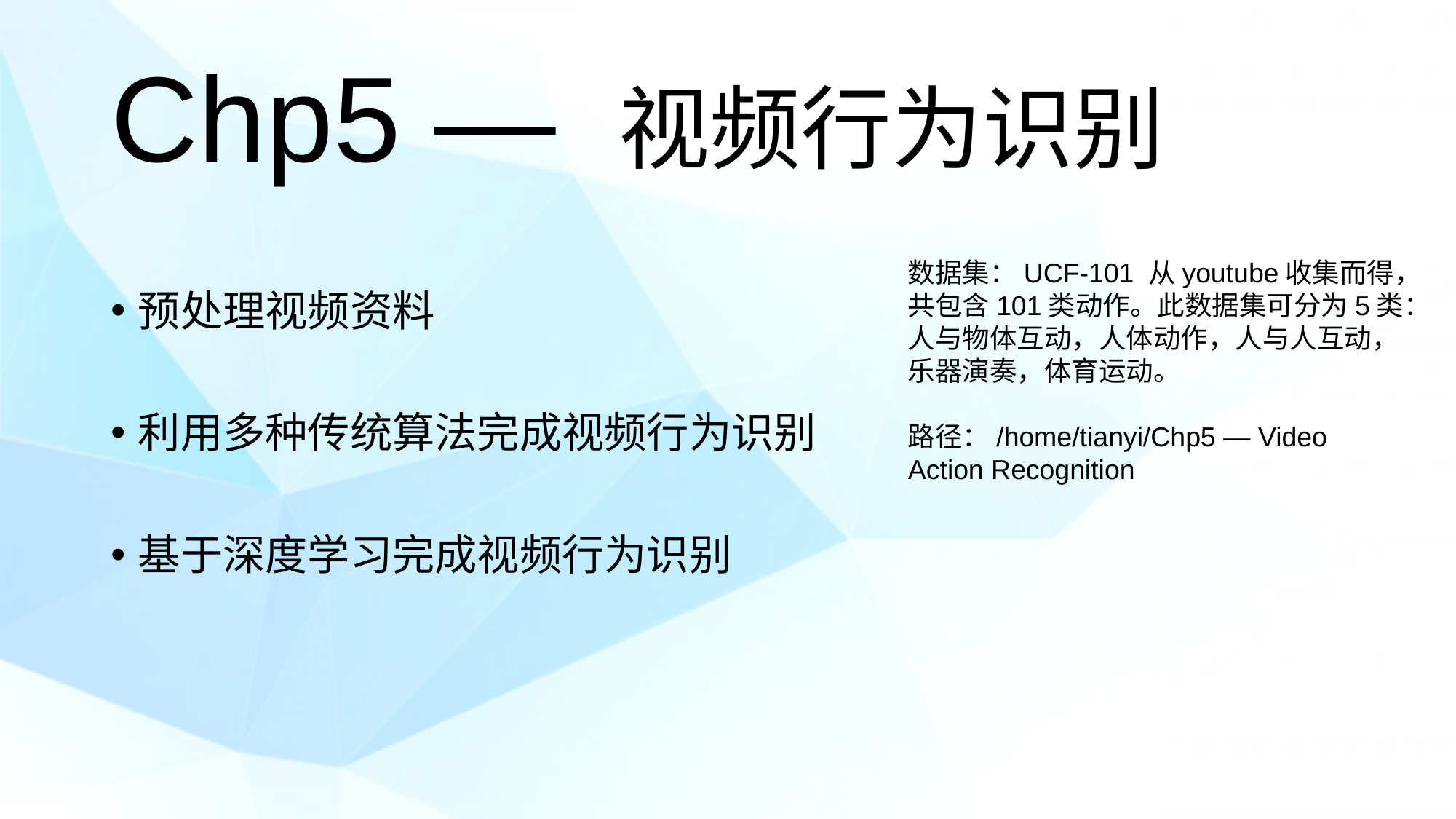

# Chp5 — 视频行为识别

预处理视频资料

利用多种传统算法完成视频行为识别

基于深度学习完成视频行为识别
数据集：UCF-101 从youtube收集而得，共包含101类动作。此数据集可分为5类：人与物体互动，人体动作，人与人互动，乐器演奏，体育运动。

路径：/home/tianyi/Chp5 — Video Action Recognition